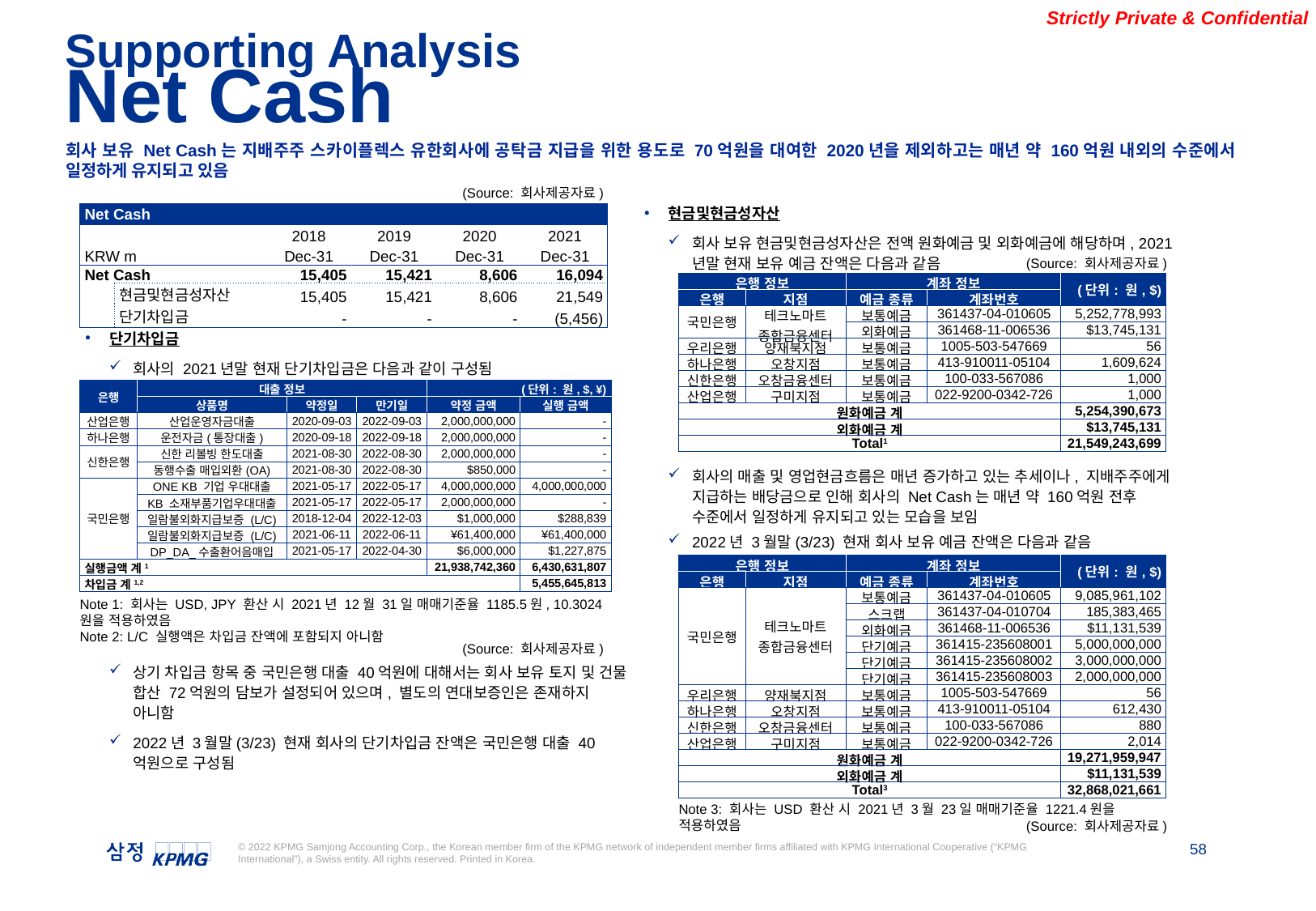

Supporting Analysis
Net Cash
회사 보유 Net Cash는 지배주주 스카이플렉스 유한회사에 공탁금 지급을 위한 용도로 70억원을 대여한 2020년을 제외하고는 매년 약 160억원 내외의 수준에서 일정하게 유지되고 있음
(Source: 회사제공자료)
현금및현금성자산
회사 보유 현금및현금성자산은 전액 원화예금 및 외화예금에 해당하며, 2021년말 현재 보유 예금 잔액은 다음과 같음

회사의 매출 및 영업현금흐름은 매년 증가하고 있는 추세이나, 지배주주에게 지급하는 배당금으로 인해 회사의 Net Cash는 매년 약 160억원 전후 수준에서 일정하게 유지되고 있는 모습을 보임
2022년 3월말(3/23) 현재 회사 보유 예금 잔액은 다음과 같음
| Net Cash |  |  |  |  |  |  |
| --- | --- | --- | --- | --- | --- | --- |
|  |  |  | 2018 | 2019 | 2020 | 2021 |
| KRW m |  |  | Dec-31 | Dec-31 | Dec-31 | Dec-31 |
| Net Cash |  |  | 15,405 | 15,421 | 8,606 | 16,094 |
|  | 현금및현금성자산 |  | 15,405 | 15,421 | 8,606 | 21,549 |
|  | 단기차입금 |  | - | - | - | (5,456) |
(Source: 회사제공자료)
| 은행 정보 |  | 계좌 정보 |  | (단위: 원, $) |
| --- | --- | --- | --- | --- |
| 은행 | 지점 | 예금 종류 | 계좌번호 |  |
| 국민은행 | 테크노마트 종합금융센터 | 보통예금 | 361437-04-010605 | 5,252,778,993 |
|  |  | 외화예금 | 361468-11-006536 | $13,745,131 |
| 우리은행 | 양재북지점 | 보통예금 | 1005-503-547669 | 56 |
| 하나은행 | 오창지점 | 보통예금 | 413-910011-05104 | 1,609,624 |
| 신한은행 | 오창금융센터 | 보통예금 | 100-033-567086 | 1,000 |
| 산업은행 | 구미지점 | 보통예금 | 022-9200-0342-726 | 1,000 |
| 원화예금 계 |  |  |  | 5,254,390,673 |
| 외화예금 계 |  |  |  | $13,745,131 |
| Total1 |  |  |  | 21,549,243,699 |
단기차입금
회사의 2021년말 현재 단기차입금은 다음과 같이 구성됨

상기 차입금 항목 중 국민은행 대출 40억원에 대해서는 회사 보유 토지 및 건물 합산 72억원의 담보가 설정되어 있으며, 별도의 연대보증인은 존재하지 아니함
2022년 3월말(3/23) 현재 회사의 단기차입금 잔액은 국민은행 대출 40억원으로 구성됨
| 은행 | 대출 정보 |  |  | (단위: 원, $, ¥) |  |
| --- | --- | --- | --- | --- | --- |
| 은행 | 상품명 | 약정일 | 만기일 | 약정 금액 | 실행 금액 |
| 산업은행 | 산업운영자금대출 | 2020-09-03 | 2022-09-03 | 2,000,000,000 | - |
| 하나은행 | 운전자금(통장대출) | 2020-09-18 | 2022-09-18 | 2,000,000,000 | - |
| 신한은행 | 신한 리볼빙 한도대출 | 2021-08-30 | 2022-08-30 | 2,000,000,000 | - |
|  | 동행수출 매입외환(OA) | 2021-08-30 | 2022-08-30 | $850,000 | - |
| 국민은행 | ONE KB 기업 우대대출 | 2021-05-17 | 2022-05-17 | 4,000,000,000 | 4,000,000,000 |
|  | KB 소재부품기업우대대출 | 2021-05-17 | 2022-05-17 | 2,000,000,000 | - |
|  | 일람불외화지급보증 (L/C) | 2018-12-04 | 2022-12-03 | $1,000,000 | $288,839 |
|  | 일람불외화지급보증 (L/C) | 2021-06-11 | 2022-06-11 | ¥61,400,000 | ¥61,400,000 |
|  | DP\_DA\_수출환어음매입 | 2021-05-17 | 2022-04-30 | $6,000,000 | $1,227,875 |
| 실행금액 계1 |  |  |  | 21,938,742,360 | 6,430,631,807 |
| 차입금 계1,2 |  |  |  |  | 5,455,645,813 |
| 은행 정보 |  | 계좌 정보 |  | (단위: 원, $) |
| --- | --- | --- | --- | --- |
| 은행 | 지점 | 예금 종류 | 계좌번호 |  |
| 국민은행 | 테크노마트 종합금융센터 | 보통예금 | 361437-04-010605 | 9,085,961,102 |
|  |  | 스크랩 | 361437-04-010704 | 185,383,465 |
|  |  | 외화예금 | 361468-11-006536 | $11,131,539 |
|  |  | 단기예금 | 361415-235608001 | 5,000,000,000 |
|  |  | 단기예금 | 361415-235608002 | 3,000,000,000 |
|  |  | 단기예금 | 361415-235608003 | 2,000,000,000 |
| 우리은행 | 양재북지점 | 보통예금 | 1005-503-547669 | 56 |
| 하나은행 | 오창지점 | 보통예금 | 413-910011-05104 | 612,430 |
| 신한은행 | 오창금융센터 | 보통예금 | 100-033-567086 | 880 |
| 산업은행 | 구미지점 | 보통예금 | 022-9200-0342-726 | 2,014 |
| 원화예금 계 |  |  |  | 19,271,959,947 |
| 외화예금 계 |  |  |  | $11,131,539 |
| Total3 |  |  |  | 32,868,021,661 |
Note 1: 회사는 USD, JPY 환산 시 2021년 12월 31일 매매기준율 1185.5원, 10.3024원을 적용하였음
Note 2: L/C 실행액은 차입금 잔액에 포함되지 아니함
(Source: 회사제공자료)
Note 3: 회사는 USD 환산 시 2021년 3월 23일 매매기준율 1221.4원을 적용하였음
(Source: 회사제공자료)